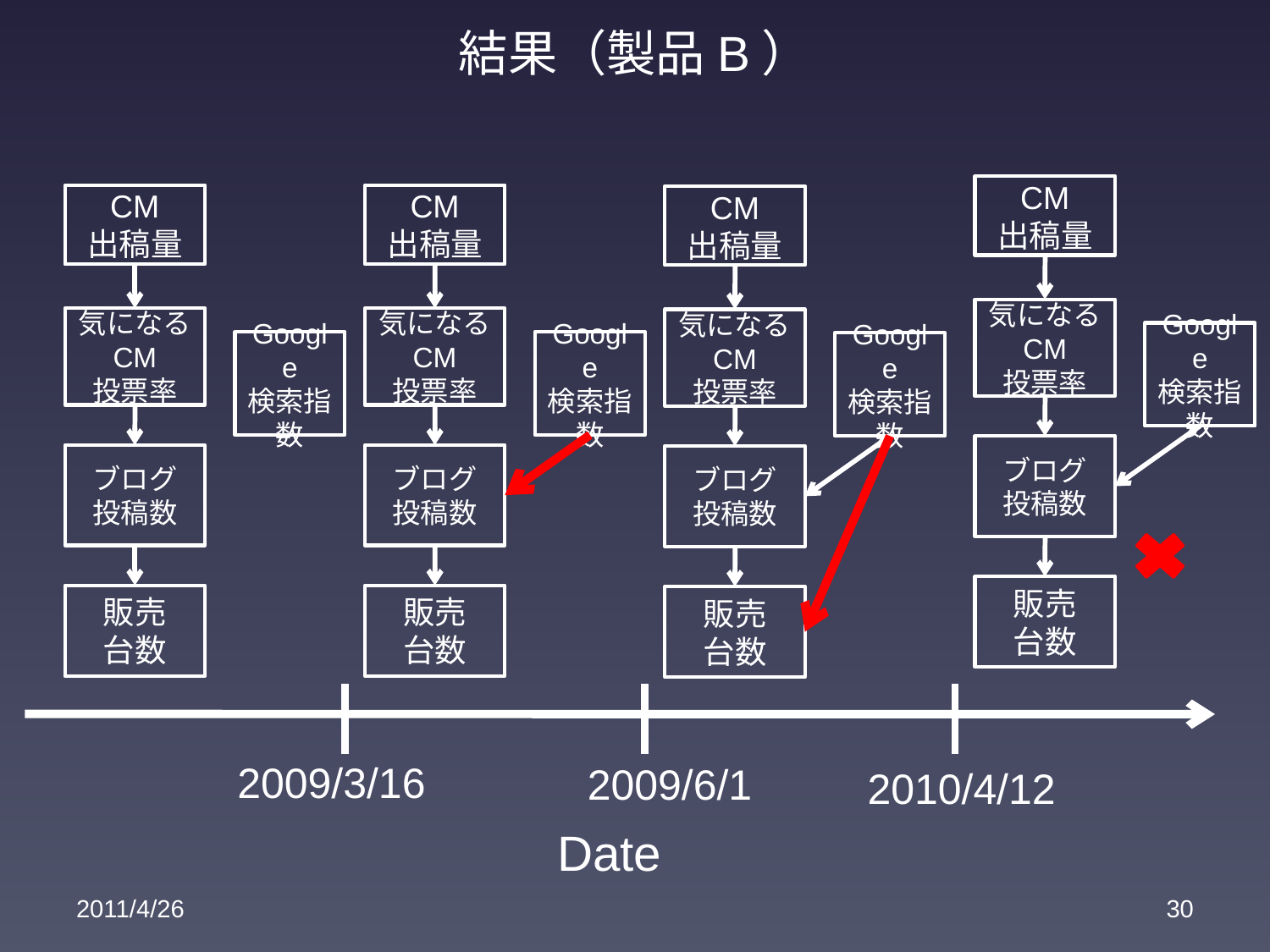

# 結果（製品B）
CM
出稿量
気になる
CM
投票率
Google
検索指数
ブログ
投稿数
販売
台数
CM
出稿量
気になる
CM
投票率
Google
検索指数
ブログ
投稿数
販売
台数
CM
出稿量
気になる
CM
投票率
Google
検索指数
ブログ
投稿数
販売
台数
CM
出稿量
気になる
CM
投票率
Google
検索指数
ブログ
投稿数
販売
台数

2009/3/16
2009/6/1
2010/4/12
Date
2011/4/26
30